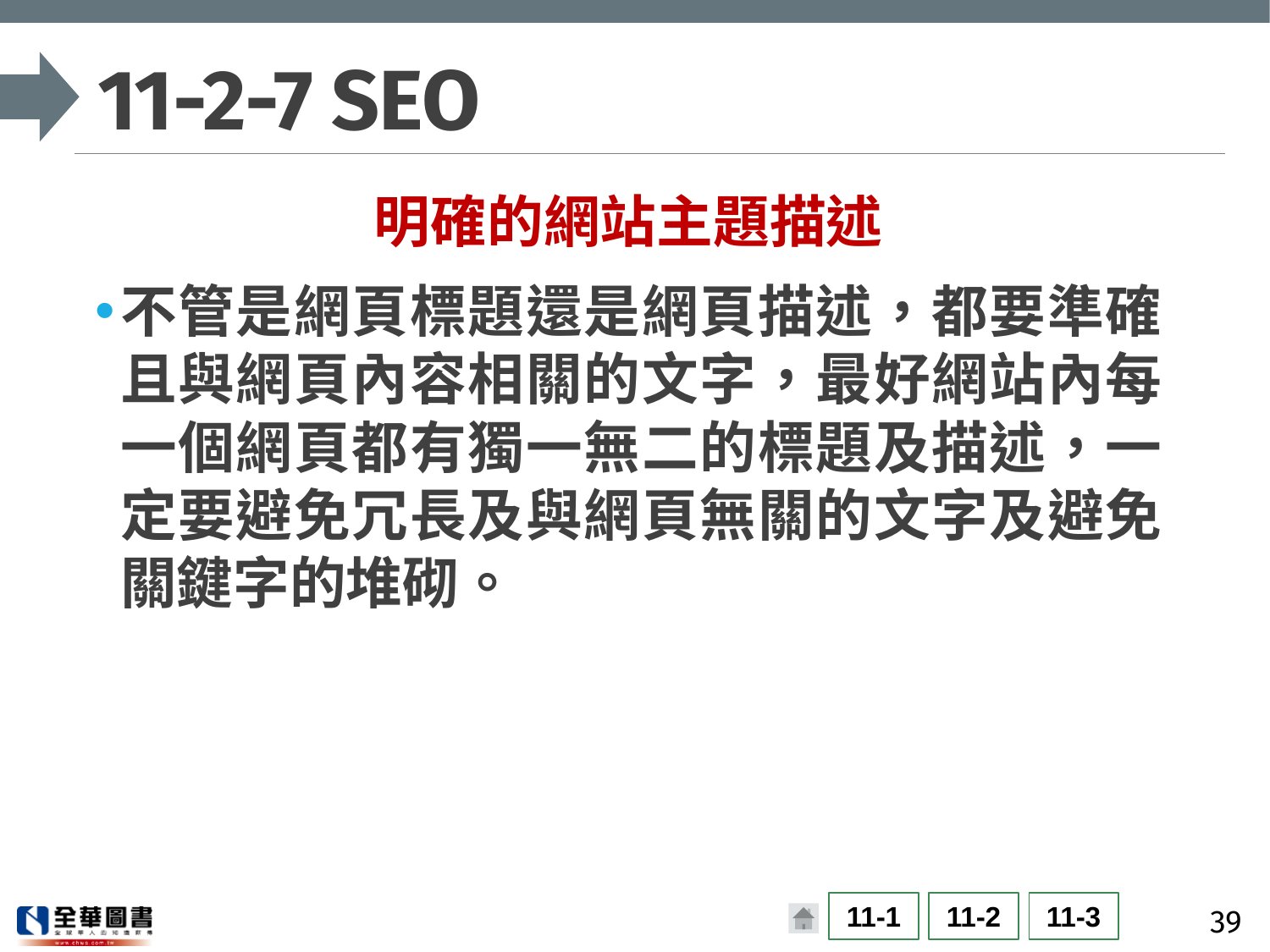

# 11-2-7 SEO
明確的網站主題描述
不管是網頁標題還是網頁描述，都要準確且與網頁內容相關的文字，最好網站內每一個網頁都有獨一無二的標題及描述，一定要避免冗長及與網頁無關的文字及避免關鍵字的堆砌。
39